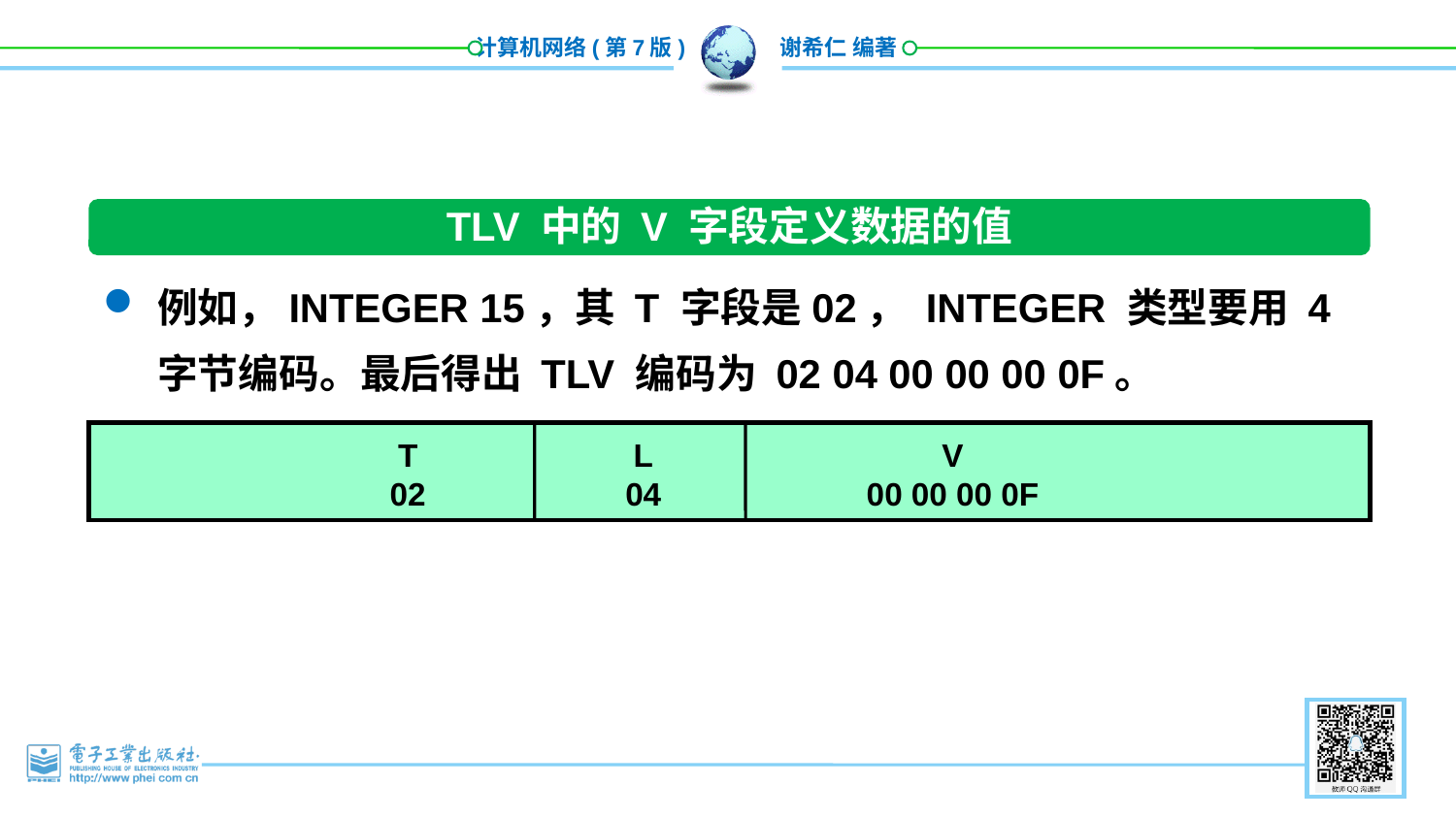

TLV 中的 V 字段定义数据的值

例如，INTEGER 15，其 T 字段是02， INTEGER 类型要用 4 字节编码。最后得出 TLV 编码为 02 04 00 00 00 0F。

T
02
L
04
V
00 00 00 0F